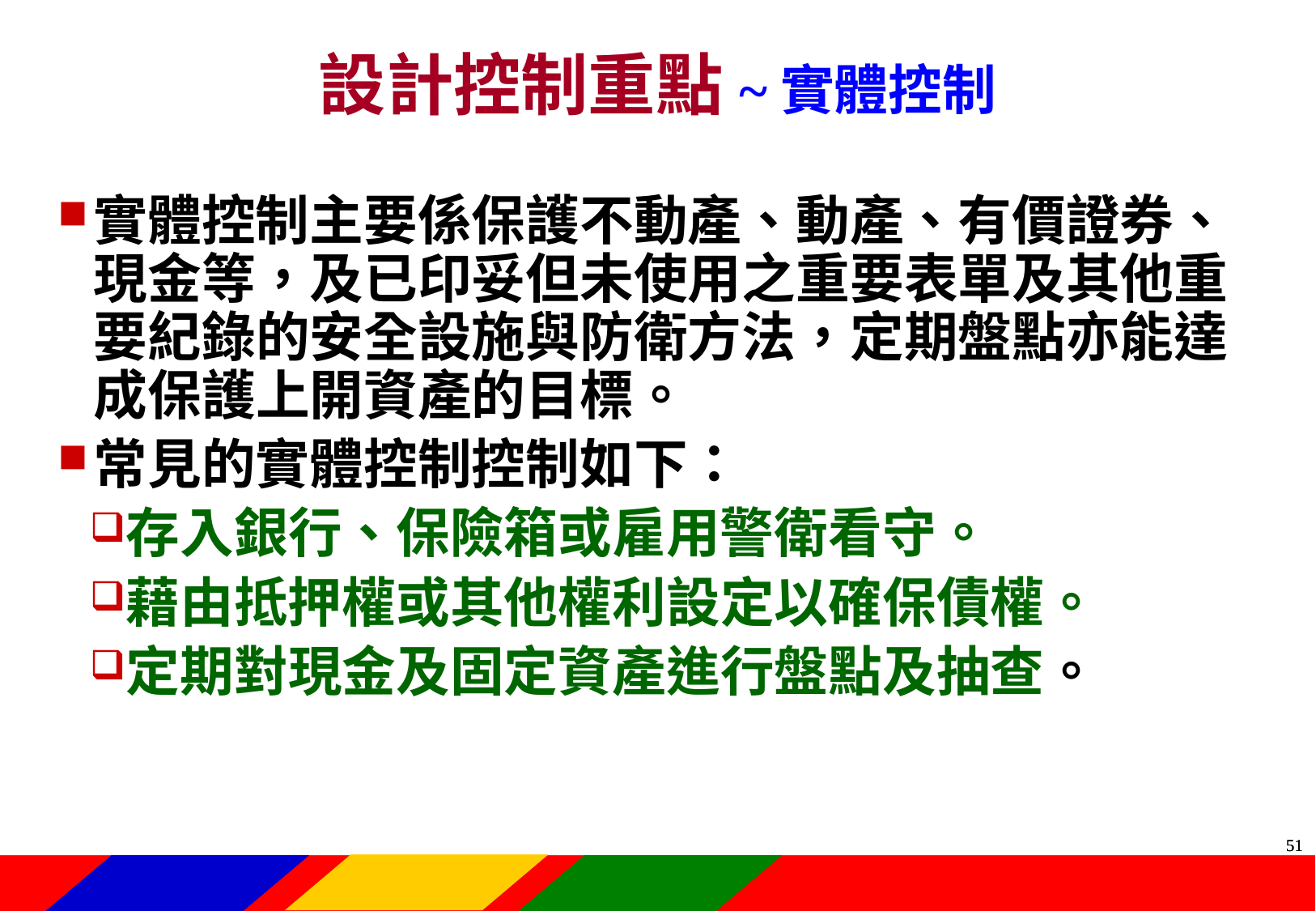

設計控制重點~實體控制
實體控制主要係保護不動產、動產、有價證券、現金等，及已印妥但未使用之重要表單及其他重要紀錄的安全設施與防衛方法，定期盤點亦能達成保護上開資產的目標。
常見的實體控制控制如下：
存入銀行、保險箱或雇用警衛看守。
藉由抵押權或其他權利設定以確保債權。
定期對現金及固定資產進行盤點及抽查。

51
51